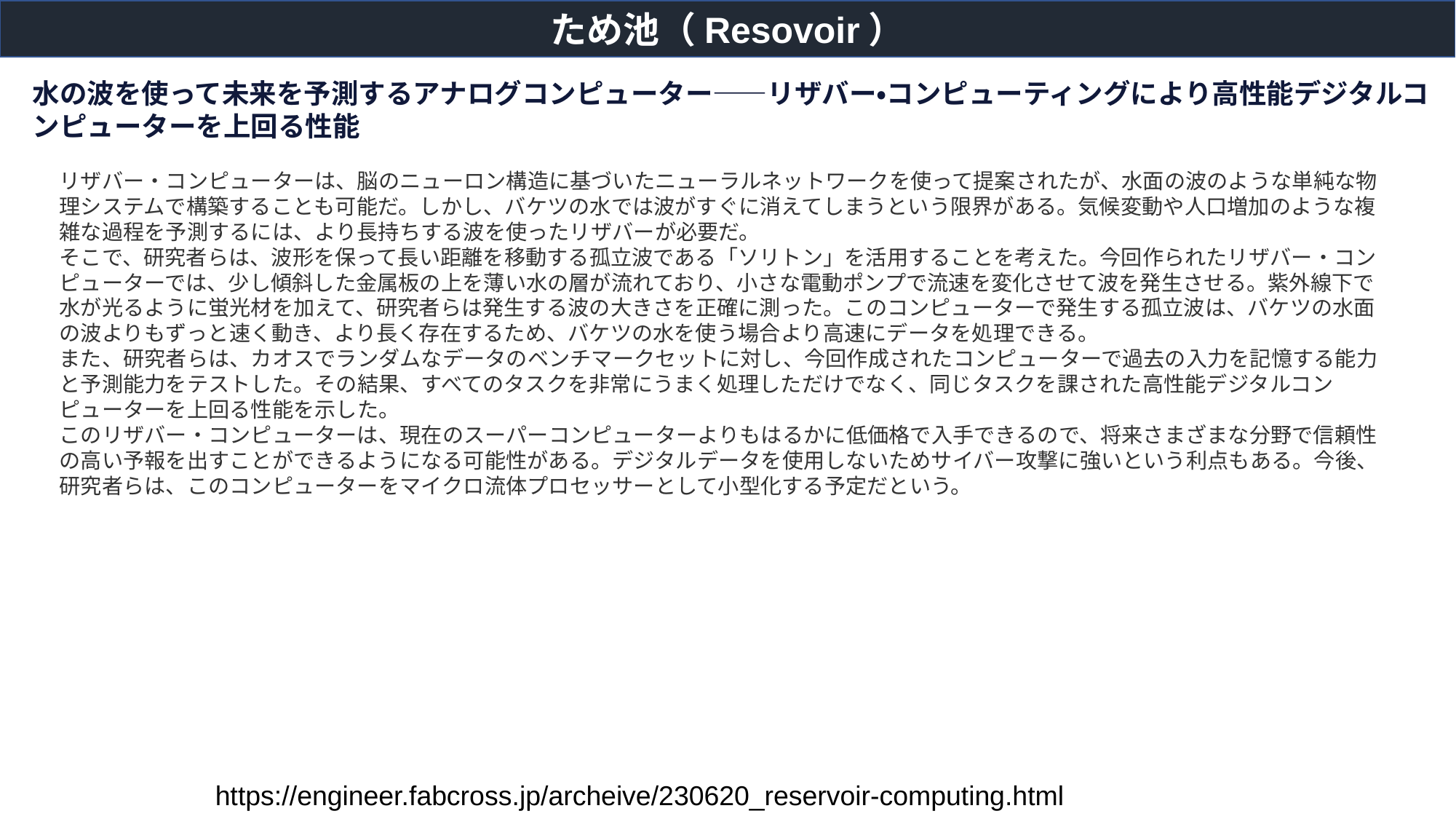

ため池（Resovoir）
水の波を使って未来を予測するアナログコンピューター――リザバー・コンピューティングにより高性能デジタルコンピューターを上回る性能
リザバー・コンピューターは、脳のニューロン構造に基づいたニューラルネットワークを使って提案されたが、水面の波のような単純な物理システムで構築することも可能だ。しかし、バケツの水では波がすぐに消えてしまうという限界がある。気候変動や人口増加のような複雑な過程を予測するには、より長持ちする波を使ったリザバーが必要だ。
そこで、研究者らは、波形を保って長い距離を移動する孤立波である「ソリトン」を活用することを考えた。今回作られたリザバー・コンピューターでは、少し傾斜した金属板の上を薄い水の層が流れており、小さな電動ポンプで流速を変化させて波を発生させる。紫外線下で水が光るように蛍光材を加えて、研究者らは発生する波の大きさを正確に測った。このコンピューターで発生する孤立波は、バケツの水面の波よりもずっと速く動き、より長く存在するため、バケツの水を使う場合より高速にデータを処理できる。
また、研究者らは、カオスでランダムなデータのベンチマークセットに対し、今回作成されたコンピューターで過去の入力を記憶する能力と予測能力をテストした。その結果、すべてのタスクを非常にうまく処理しただけでなく、同じタスクを課された高性能デジタルコンピューターを上回る性能を示した。
このリザバー・コンピューターは、現在のスーパーコンピューターよりもはるかに低価格で入手できるので、将来さまざまな分野で信頼性の高い予報を出すことができるようになる可能性がある。デジタルデータを使用しないためサイバー攻撃に強いという利点もある。今後、研究者らは、このコンピューターをマイクロ流体プロセッサーとして小型化する予定だという。
https://engineer.fabcross.jp/archeive/230620_reservoir-computing.html